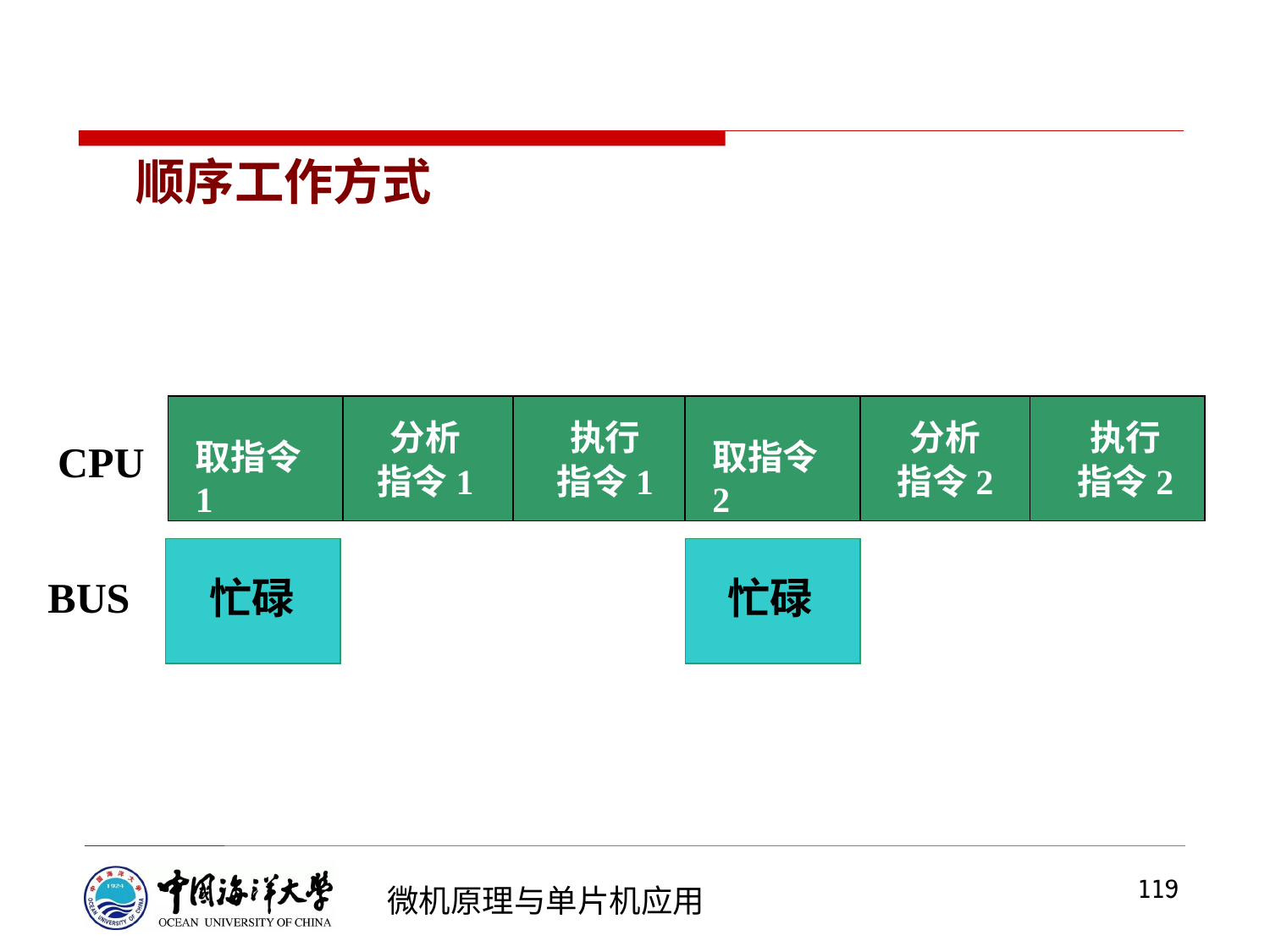

# 顺序工作方式

分析
指令1
执行
指令1
分析
指令2
执行
指令2
CPU
取指令1
取指令2

BUS
忙碌
忙碌
119